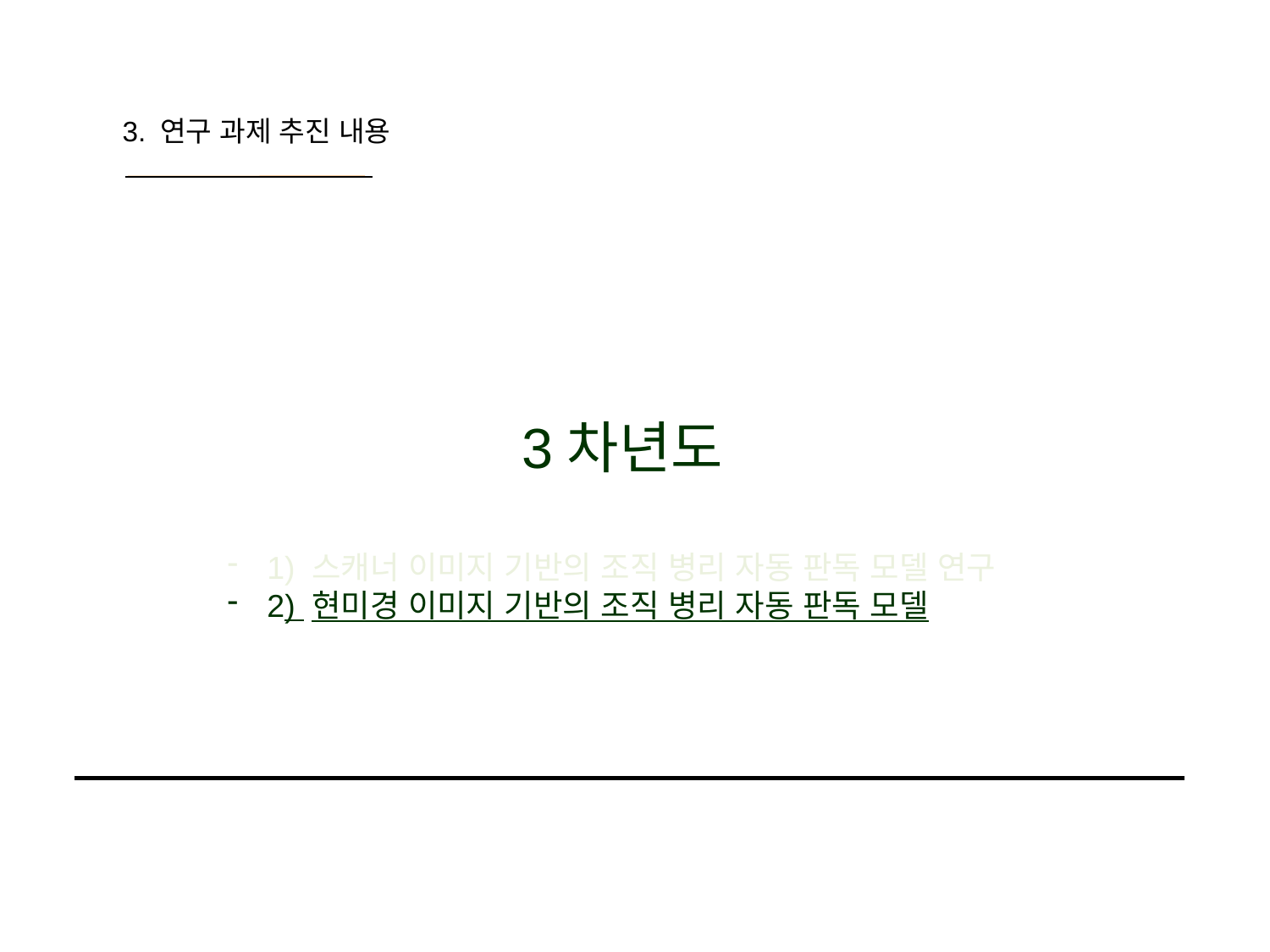

3. 연구 과제 추진 내용
 3차년도

1) 스캐너 이미지 기반의 조직 병리 자동 판독 모델 연구
2) 현미경 이미지 기반의 조직 병리 자동 판독 모델